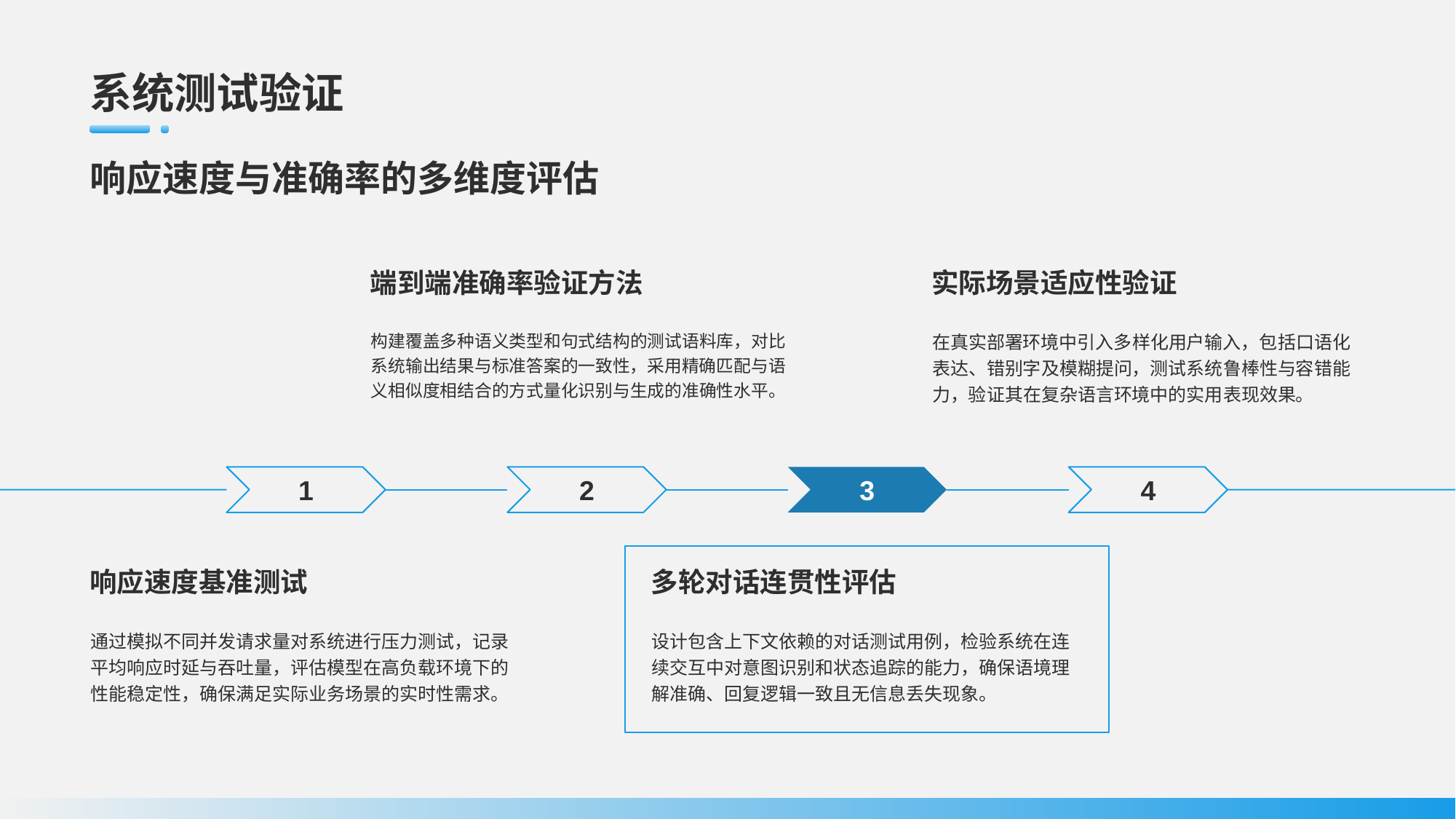

# 系统测试验证
响应速度与准确率的多维度评估
端到端准确率验证方法
构建覆盖多种语义类型和句式结构的测试语料库，对比系统输出结果与标准答案的一致性，采用精确匹配与语义相似度相结合的方式量化识别与生成的准确性水平。
2
实际场景适应性验证
在真实部署环境中引入多样化用户输入，包括口语化表达、错别字及模糊提问，测试系统鲁棒性与容错能力，验证其在复杂语言环境中的实用表现效果。
4
1
响应速度基准测试
通过模拟不同并发请求量对系统进行压力测试，记录平均响应时延与吞吐量，评估模型在高负载环境下的性能稳定性，确保满足实际业务场景的实时性需求。
3
多轮对话连贯性评估
设计包含上下文依赖的对话测试用例，检验系统在连续交互中对意图识别和状态追踪的能力，确保语境理解准确、回复逻辑一致且无信息丢失现象。